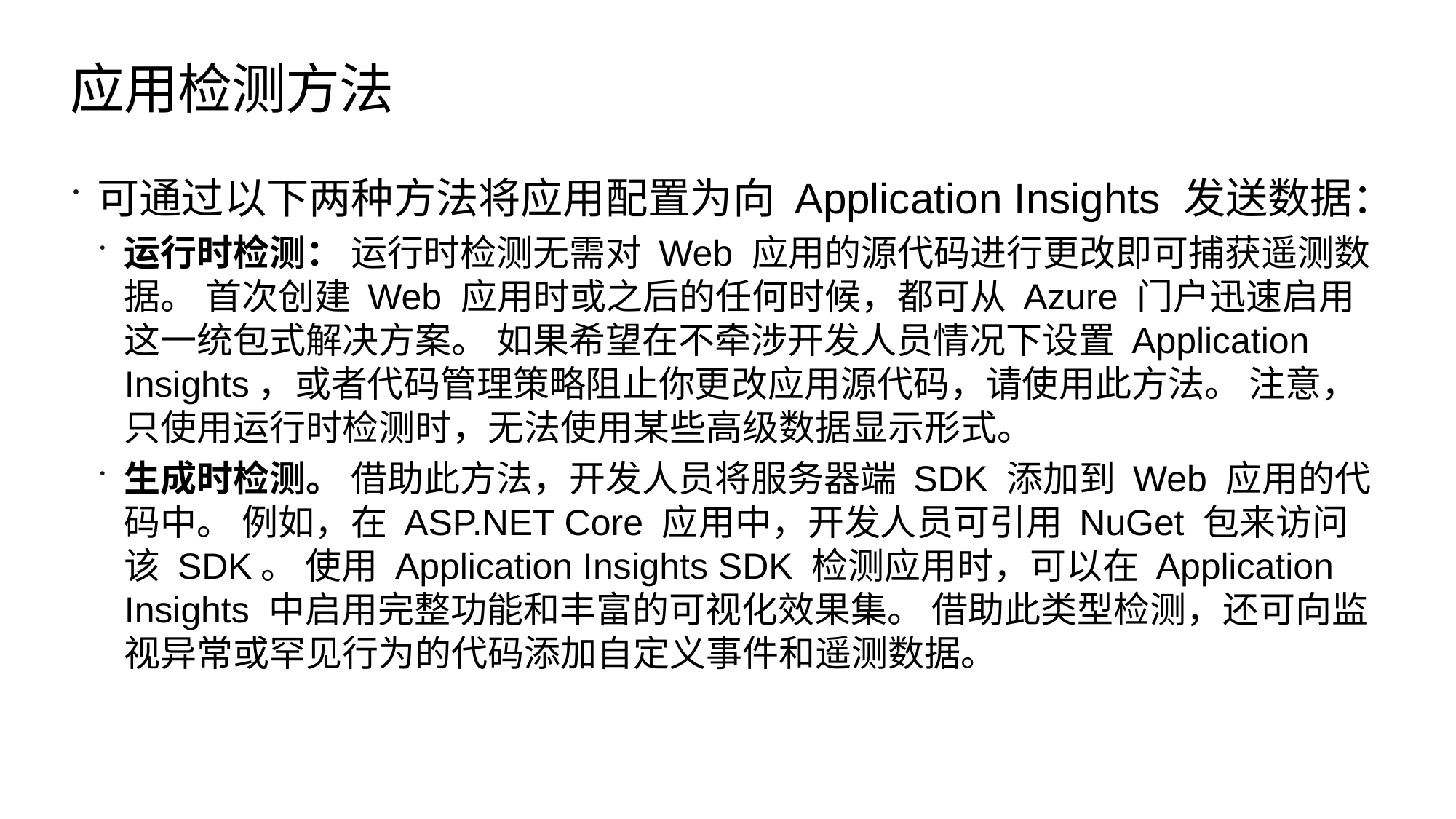

# 应用检测方法
可通过以下两种方法将应用配置为向 Application Insights 发送数据：
运行时检测： 运行时检测无需对 Web 应用的源代码进行更改即可捕获遥测数据。 首次创建 Web 应用时或之后的任何时候，都可从 Azure 门户迅速启用这一统包式解决方案。 如果希望在不牵涉开发人员情况下设置 Application Insights，或者代码管理策略阻止你更改应用源代码，请使用此方法。 注意，只使用运行时检测时，无法使用某些高级数据显示形式。
生成时检测。 借助此方法，开发人员将服务器端 SDK 添加到 Web 应用的代码中。 例如，在 ASP.NET Core 应用中，开发人员可引用 NuGet 包来访问该 SDK。 使用 Application Insights SDK 检测应用时，可以在 Application Insights 中启用完整功能和丰富的可视化效果集。 借助此类型检测，还可向监视异常或罕见行为的代码添加自定义事件和遥测数据。